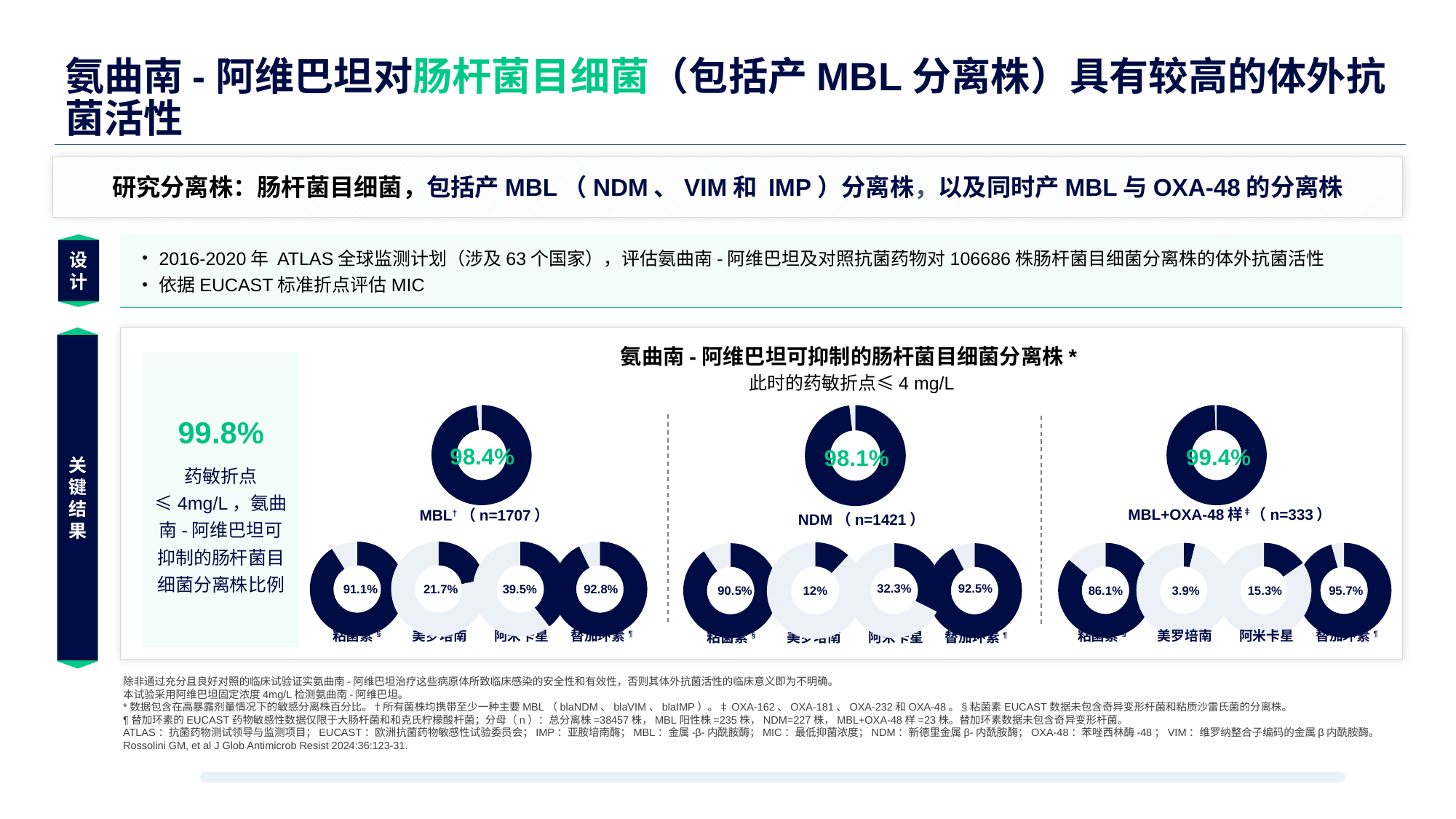

氨曲南-阿维巴坦对肠杆菌目细菌（包括产MBL分离株）具有较高的体外抗菌活性

研究分离株：肠杆菌目细菌，包括产MBL（NDM、VIM和 IMP）分离株，以及同时产MBL与OXA-48的分离株
设计

2016-2020年 ATLAS全球监测计划（涉及63个国家），评估氨曲南-阿维巴坦及对照抗菌药物对106686株肠杆菌目细菌分离株的体外抗菌活性
依据EUCAST标准折点评估MIC
关键结果

氨曲南-阿维巴坦可抑制的肠杆菌目细菌分离株*
此时的药敏折点≤4 mg/L
99.8%
药敏折点≤4mg/L，氨曲南-阿维巴坦可抑制的肠杆菌目细菌分离株比例

### Chart

| Category | Sales |
|---|---|
|  | 98.4 |
| 2nd Qtr | 1.6 |
98.4%
MBL†（n=1707）

### Chart

| Category | Sales |
|---|---|
| 1st Qtr | 91.1 |
| 2nd qtr | 8.90000000000001 |

### Chart

| Category |  |
|---|---|
| Meropenem  | 21.7 |
| No | 78.3 |

### Chart

| Category |  |
|---|---|
| Amikacin | 39.5 |
| No | 60.5 |

### Chart

| Category |  |
|---|---|
| Tigecycline | 92.8 |
| No | 7.2 |
91.1%
21.7%
39.5%
92.8%
粘菌素§
美罗培南
阿米卡星
替加环素¶

### Chart

| Category | Sales |
|---|---|
|  | 98.1 |
| 2nd Qtr | 1.9 |
98.1%
NDM（n=1421）
32.3%
92.5%
90.5%
12%
粘菌素§
美罗培南
阿米卡星
替加环素¶

### Chart

| Category |  |
|---|---|
| Meropenem  | 12.0 |
| No | 88.0 |

### Chart

| Category | Sales |
|---|---|
| 1st Qtr | 90.5 |
| 2nd qtr | 9.5 |

### Chart

| Category |  |
|---|---|
| Amikacin | 32.3 |
| No | 67.7 |

### Chart

| Category |  |
|---|---|
| Tigecycline | 92.5 |
| No | 7.5 |

### Chart

| Category | Sales |
|---|---|
|  | 99.4 |
| 2nd Qtr | 0.6 |
99.4%
MBL+OXA-48样‡（n=333）

### Chart

| Category | Sales |
|---|---|
| 1st Qtr | 86.1 |
| 2nd qtr | 13.9 |

### Chart

| Category |  |
|---|---|
| Meropenem  | 3.9 |
| No | 96.1 |

### Chart

| Category |  |
|---|---|
| Amikacin | 15.3 |
| No | 84.7 |

### Chart

| Category |  |
|---|---|
| Tigecycline | 95.7 |
| No | 4.3 |
86.1%
3.9%
15.3%
95.7%
粘菌素§
美罗培南
阿米卡星
替加环素¶
除非通过充分且良好对照的临床试验证实氨曲南-阿维巴坦治疗这些病原体所致临床感染的安全性和有效性，否则其体外抗菌活性的临床意义即为不明确。
本试验采用阿维巴坦固定浓度4mg/L检测氨曲南-阿维巴坦。
*数据包含在高暴露剂量情况下的敏感分离株百分比。†所有菌株均携带至少一种主要MBL（blaNDM、blaVIM、blaIMP）。‡OXA-162、OXA-181、OXA-232和OXA-48。§粘菌素EUCAST数据未包含奇异变形杆菌和粘质沙雷氏菌的分离株。
¶替加环素的EUCAST药物敏感性数据仅限于大肠杆菌和和克氏柠檬酸杆菌；分母（n）：总分离株=38457株，MBL阳性株=235株，NDM=227株，MBL+OXA-48样=23株。替加环素数据未包含奇异变形杆菌。
ATLAS：抗菌药物测试领导与监测项目；EUCAST：欧洲抗菌药物敏感性试验委员会；IMP：亚胺培南酶；MBL：金属-β-内酰胺酶；MIC：最低抑菌浓度；NDM：新德里金属β-内酰胺酶；OXA-48：苯唑西林酶-48；VIM：维罗纳整合子编码的金属β内酰胺酶。
Rossolini GM, et al J Glob Antimicrob Resist 2024:36:123-31.